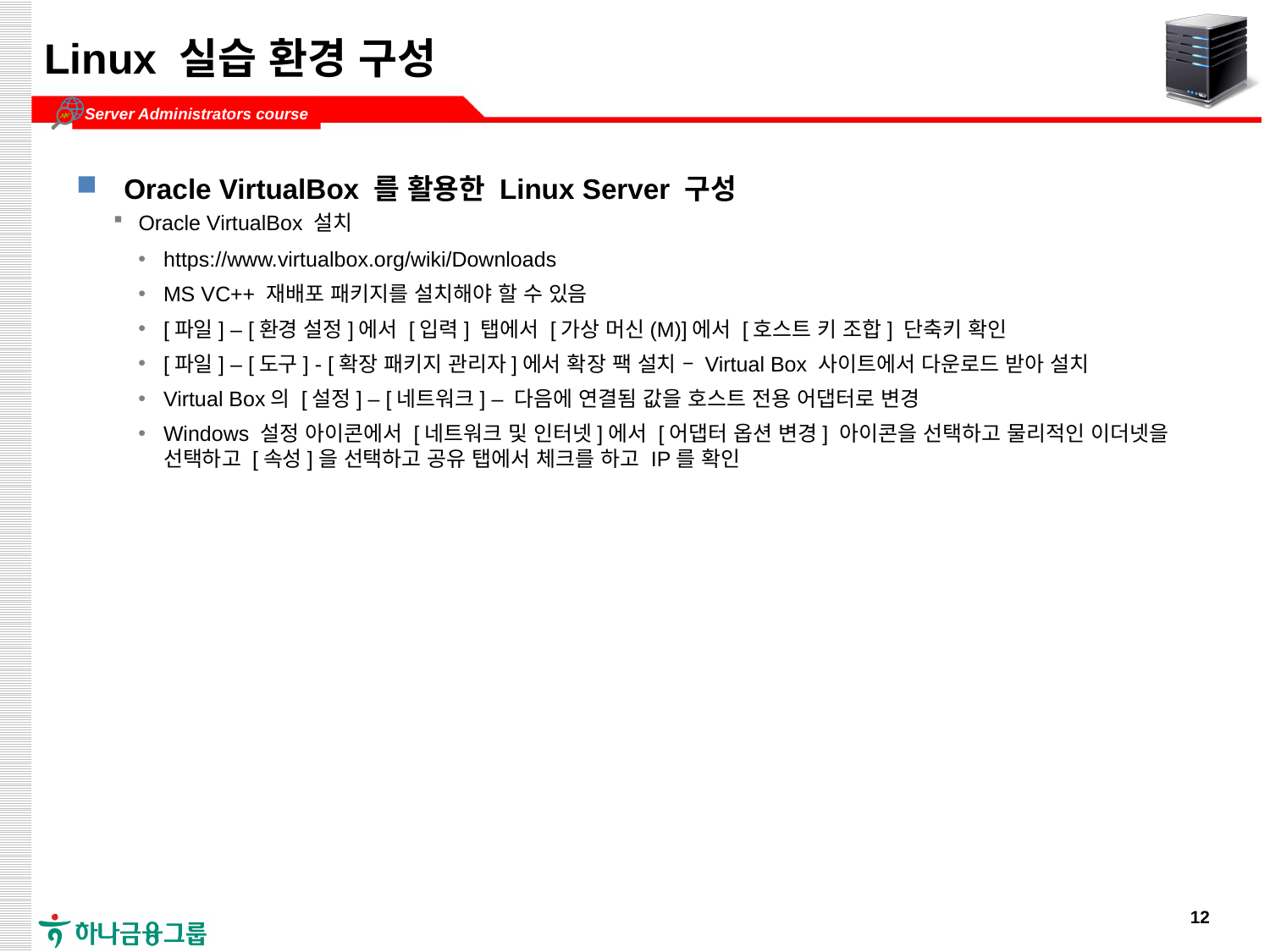

# Linux 실습 환경 구성
Oracle VirtualBox 를 활용한 Linux Server 구성
Oracle VirtualBox 설치
https://www.virtualbox.org/wiki/Downloads
MS VC++ 재배포 패키지를 설치해야 할 수 있음
[파일] – [환경 설정]에서 [입력] 탭에서 [가상 머신(M)]에서 [호스트 키 조합] 단축키 확인
[파일] – [도구] - [확장 패키지 관리자]에서 확장 팩 설치 – Virtual Box 사이트에서 다운로드 받아 설치
Virtual Box의 [설정] – [네트워크] – 다음에 연결됨 값을 호스트 전용 어댑터로 변경
Windows 설정 아이콘에서 [네트워크 및 인터넷]에서 [어댑터 옵션 변경] 아이콘을 선택하고 물리적인 이더넷을 선택하고 [속성]을 선택하고 공유 탭에서 체크를 하고 IP를 확인